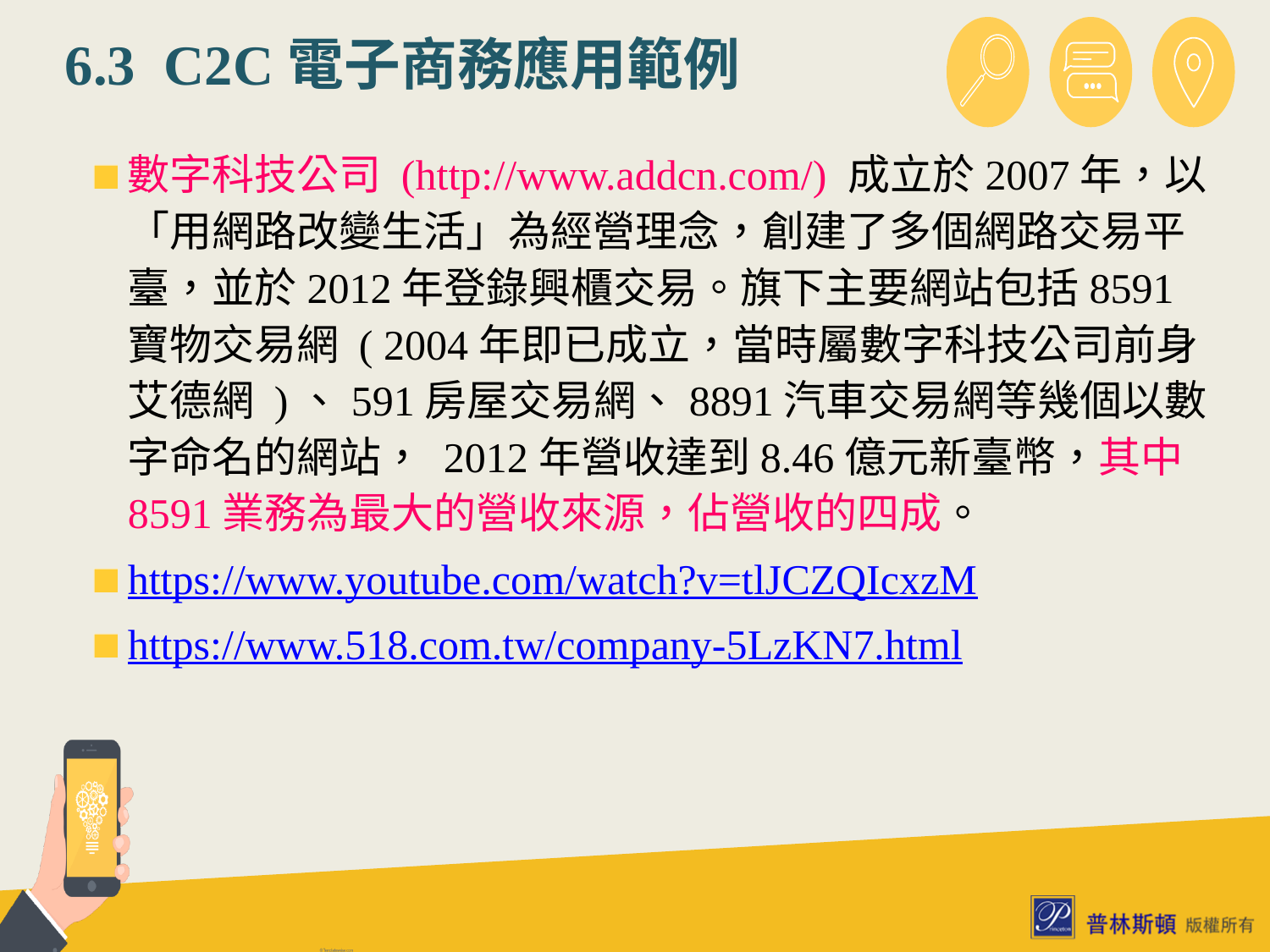

# 6.3  C2C電子商務應用範例
數字科技公司 (http://www.addcn.com/) 成立於2007年，以「用網路改變生活」為經營理念，創建了多個網路交易平臺，並於2012年登錄興櫃交易。旗下主要網站包括8591寶物交易網 ( 2004年即已成立，當時屬數字科技公司前身艾德網 )、591房屋交易網、8891汽車交易網等幾個以數字命名的網站， 2012年營收達到8.46億元新臺幣，其中8591業務為最大的營收來源，佔營收的四成。
https://www.youtube.com/watch?v=tlJCZQIcxzM
https://www.518.com.tw/company-5LzKN7.html